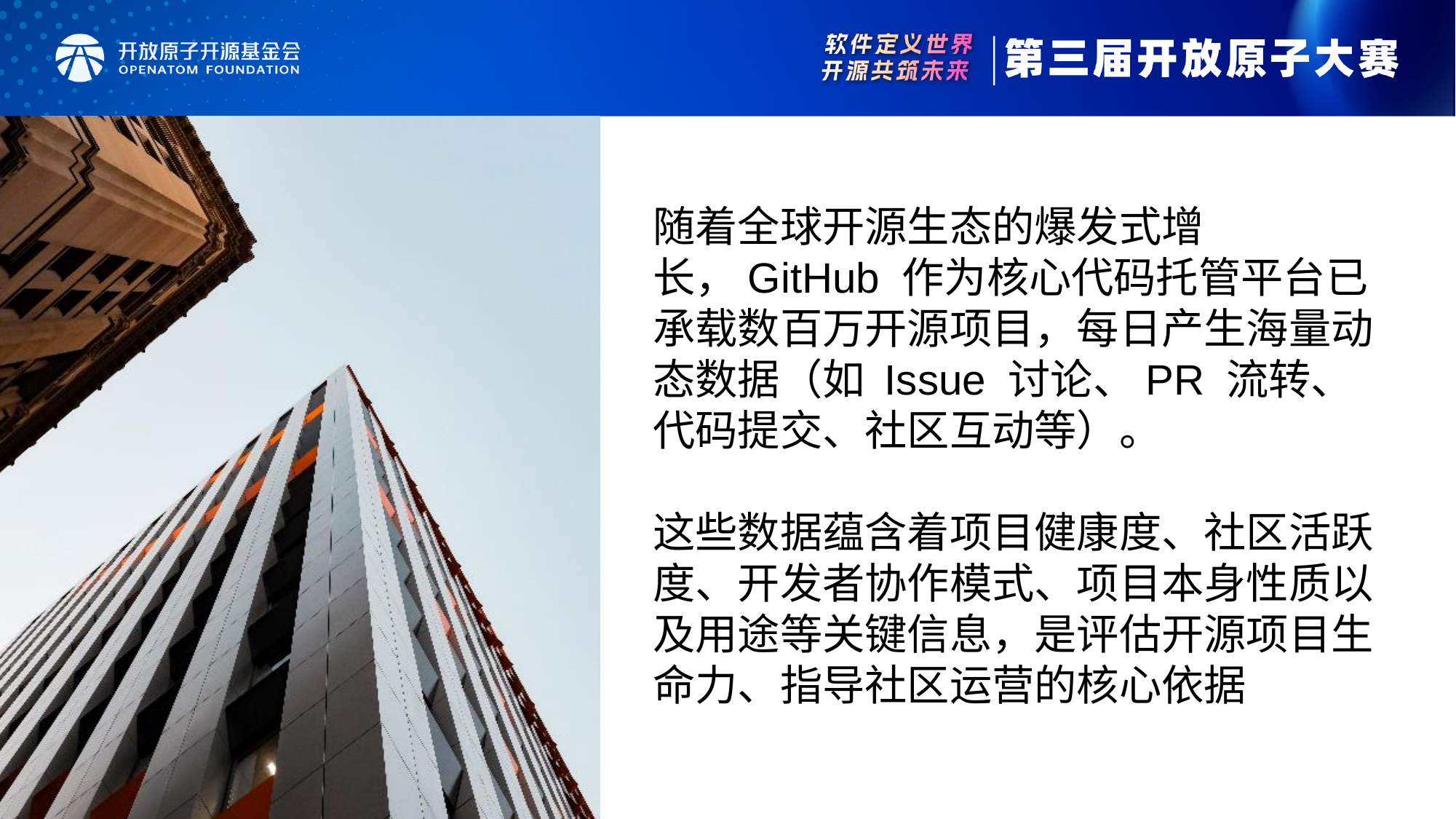

随着全球开源生态的爆发式增长，GitHub 作为核心代码托管平台已承载数百万开源项目，每日产生海量动态数据（如 Issue 讨论、PR 流转、代码提交、社区互动等）。

这些数据蕴含着项目健康度、社区活跃度、开发者协作模式、项目本身性质以及用途等关键信息，是评估开源项目生命力、指导社区运营的核心依据